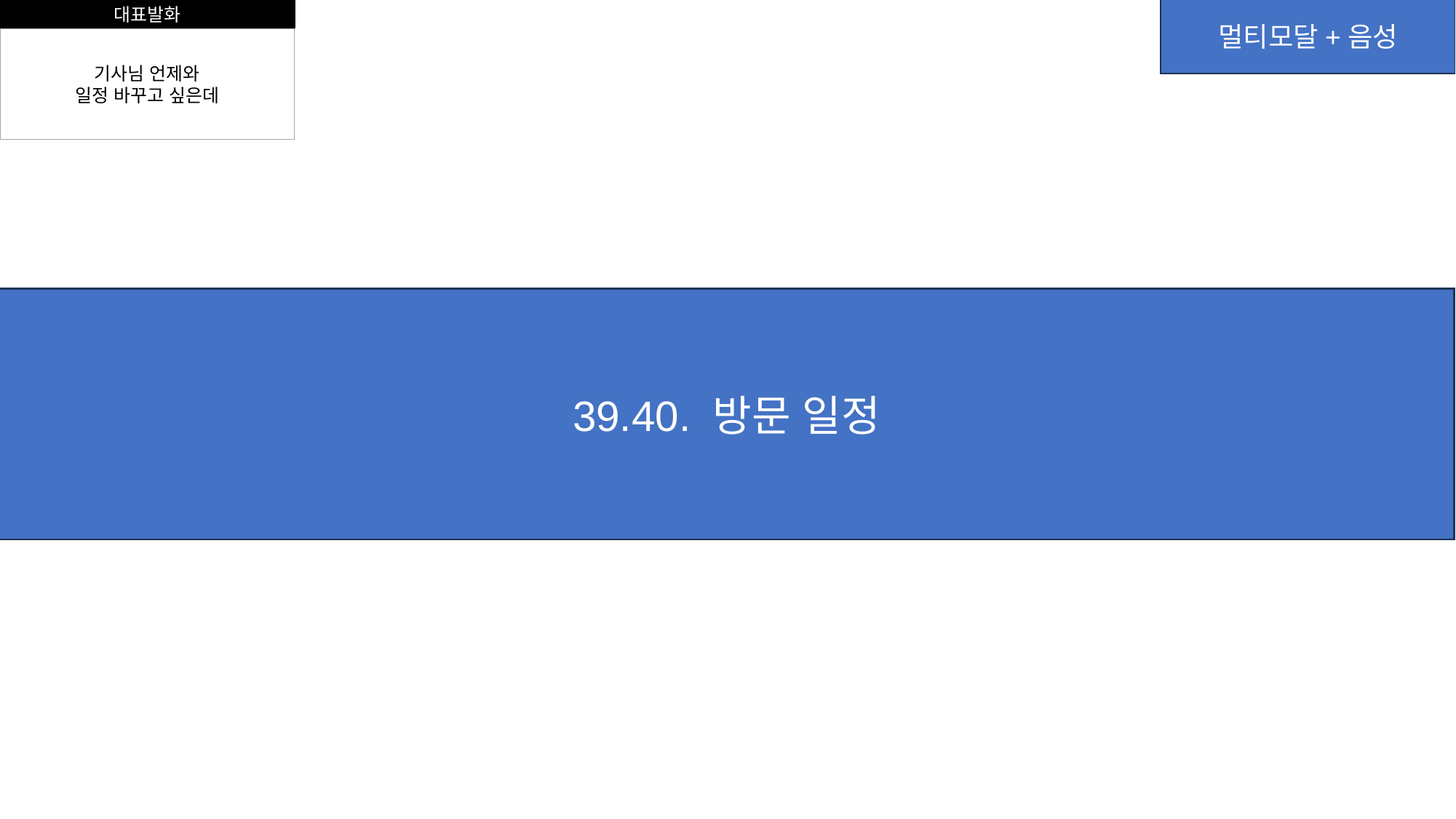

대표발화
멀티모달+음성
기사님 언제와
일정 바꾸고 싶은데
39.40. 방문 일정